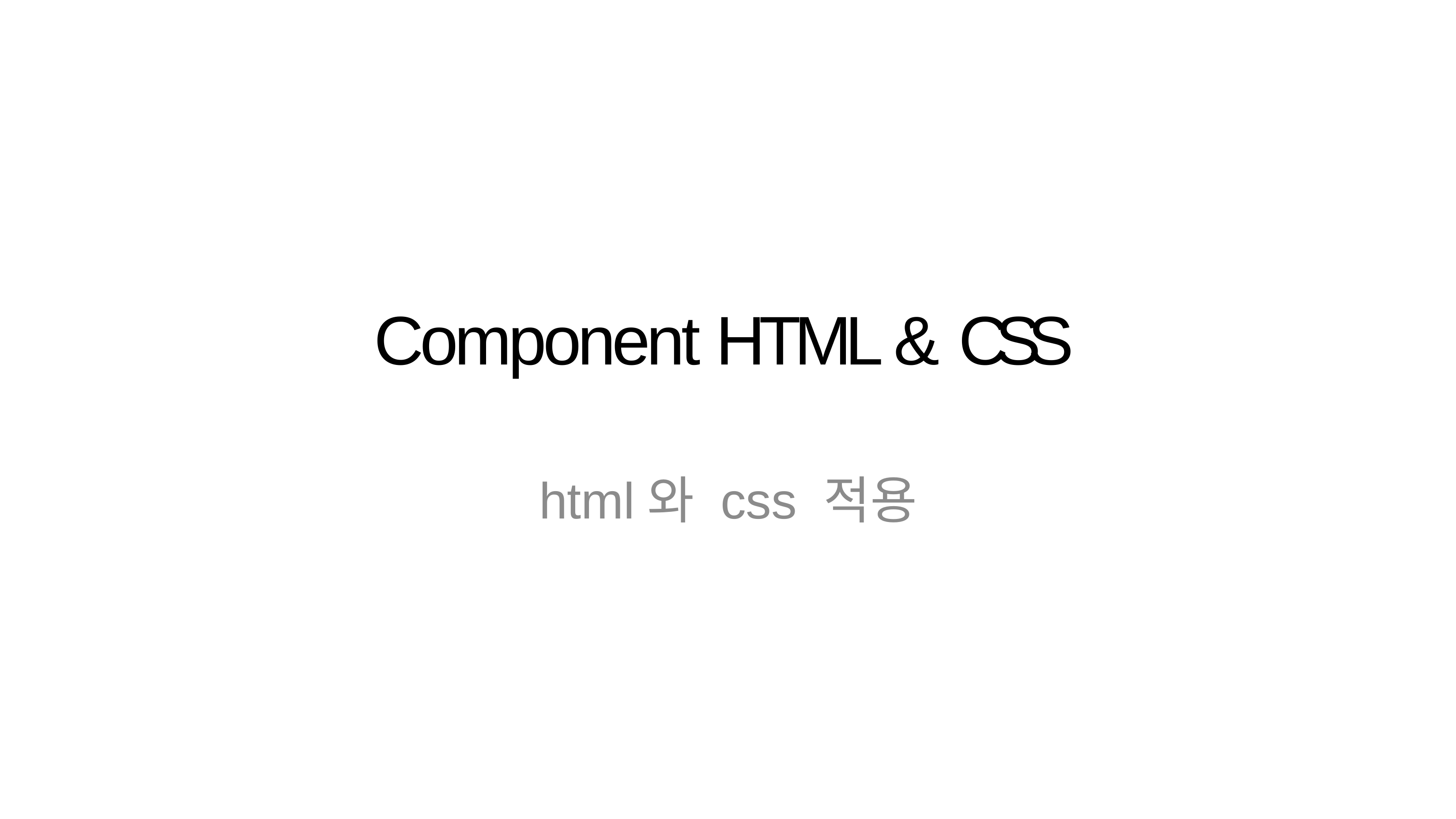

# Component HTML & CSS
html와 css 적용